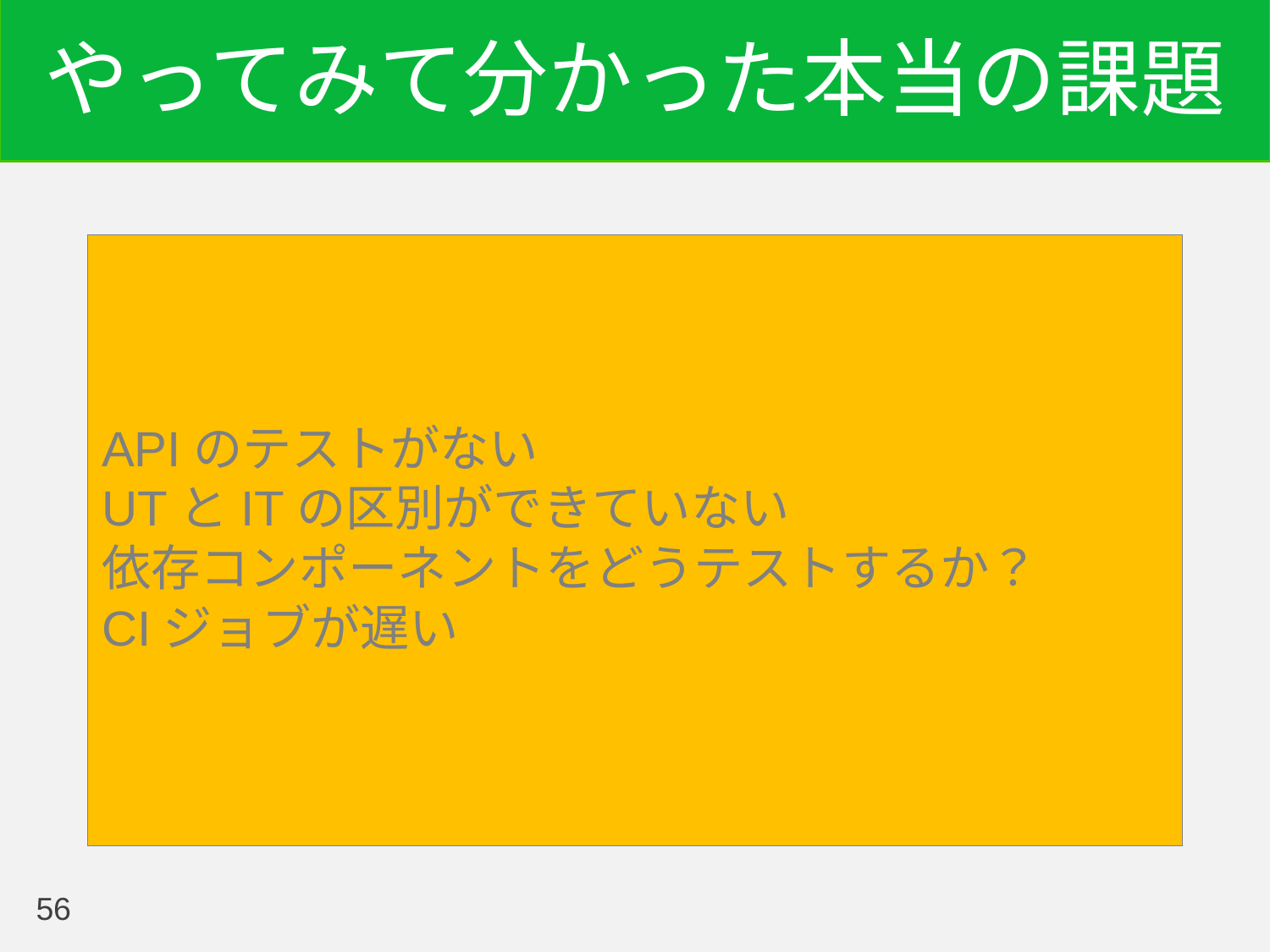

# やってみて分かった本当の課題
APIのテストがない
UTとITの区別ができていない
依存コンポーネントをどうテストするか？
CIジョブが遅い
56